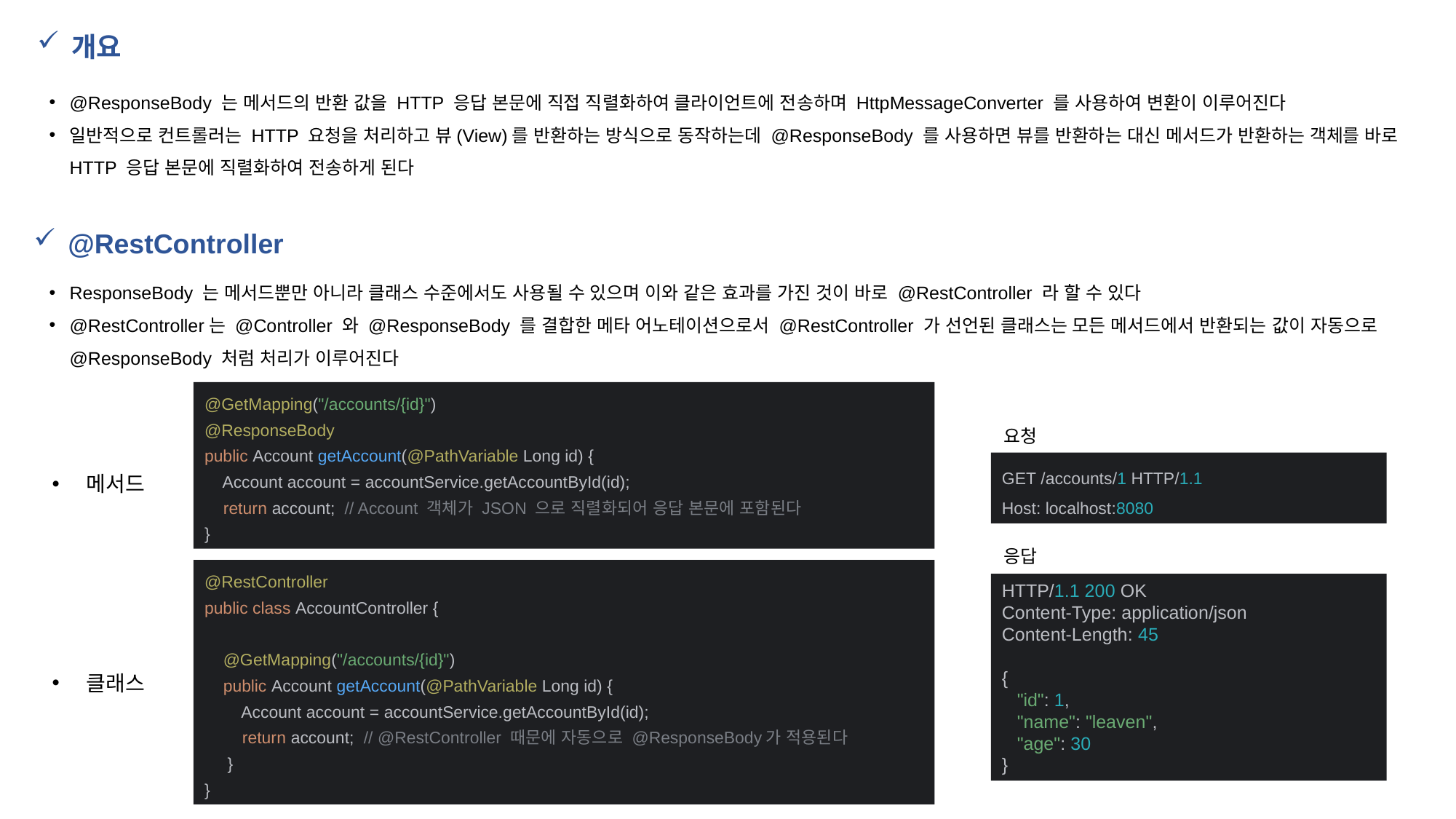

개요
@ResponseBody 는 메서드의 반환 값을 HTTP 응답 본문에 직접 직렬화하여 클라이언트에 전송하며 HttpMessageConverter 를 사용하여 변환이 이루어진다
일반적으로 컨트롤러는 HTTP 요청을 처리하고 뷰(View)를 반환하는 방식으로 동작하는데 @ResponseBody 를 사용하면 뷰를 반환하는 대신 메서드가 반환하는 객체를 바로 HTTP 응답 본문에 직렬화하여 전송하게 된다
@RestController
ResponseBody 는 메서드뿐만 아니라 클래스 수준에서도 사용될 수 있으며 이와 같은 효과를 가진 것이 바로 @RestController 라 할 수 있다
@RestController는 @Controller 와 @ResponseBody 를 결합한 메타 어노테이션으로서 @RestController 가 선언된 클래스는 모든 메서드에서 반환되는 값이 자동으로 @ResponseBody 처럼 처리가 이루어진다
@GetMapping("/accounts/{id}")
@ResponseBody
public Account getAccount(@PathVariable Long id) {
    Account account = accountService.getAccountById(id);
    return account;  // Account 객체가 JSON 으로 직렬화되어 응답 본문에 포함된다
}
요청
GET /accounts/1 HTTP/1.1
Host: localhost:8080
메서드
응답
@RestController
public class AccountController {
    @GetMapping("/accounts/{id}")
    public Account getAccount(@PathVariable Long id) {
        Account account = accountService.getAccountById(id);
        return account;  // @RestController 때문에 자동으로 @ResponseBody가 적용된다
    }
}
HTTP/1.1 200 OK
Content-Type: application/json
Content-Length: 45
{
   "id": 1,
   "name": "leaven",
   "age": 30
}
클래스